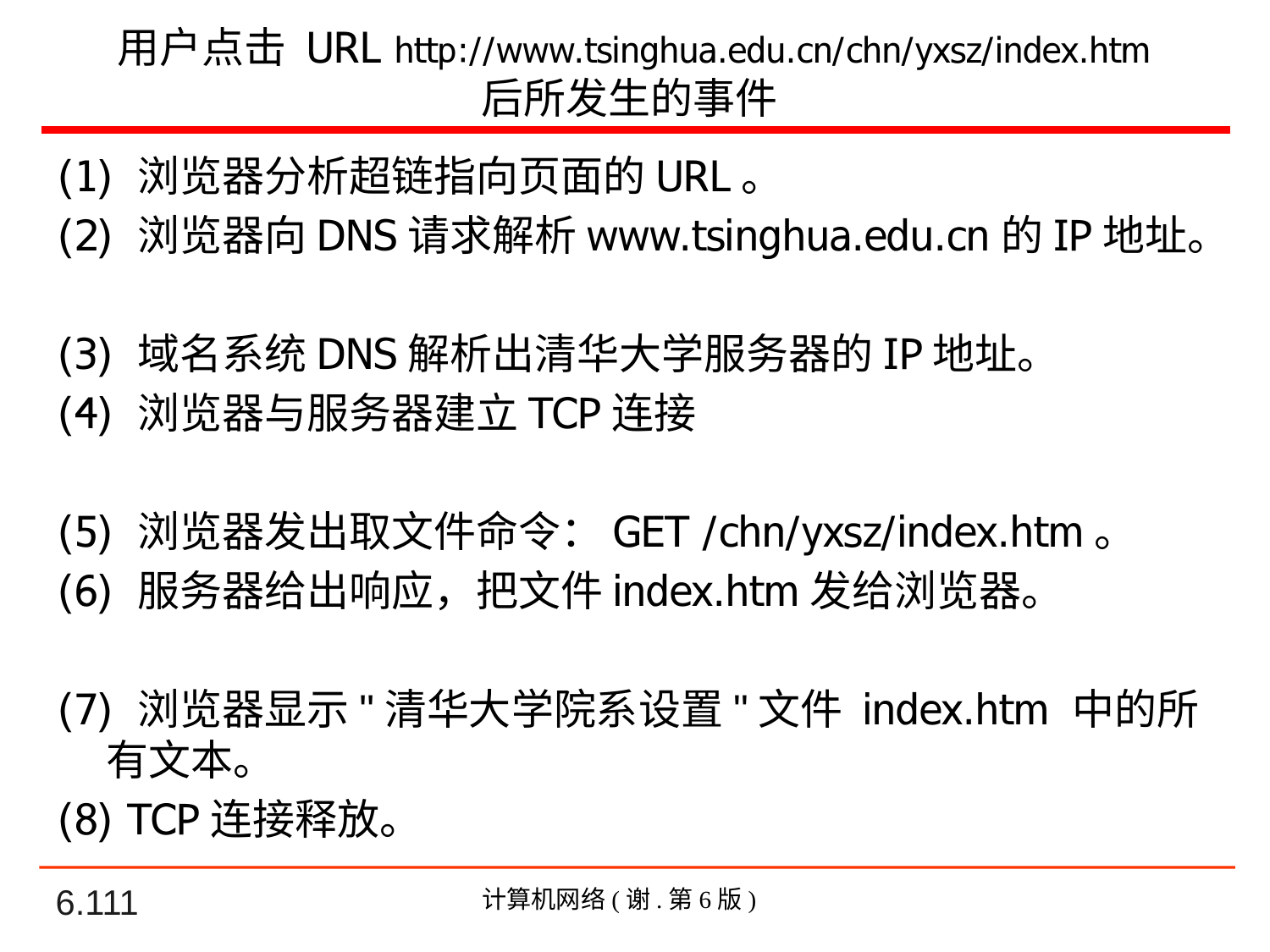

# 用户点击 URL http://www.tsinghua.edu.cn/chn/yxsz/index.htm 后所发生的事件
(1) 浏览器分析超链指向页面的URL。
(2) 浏览器向DNS请求解析www.tsinghua.edu.cn的IP地址。

(3) 域名系统DNS解析出清华大学服务器的IP地址。
(4) 浏览器与服务器建立TCP连接

(5) 浏览器发出取文件命令：GET /chn/yxsz/index.htm。
(6) 服务器给出响应，把文件index.htm发给浏览器。

(7) 浏览器显示"清华大学院系设置"文件 index.htm 中的所有文本。
(8) TCP连接释放。